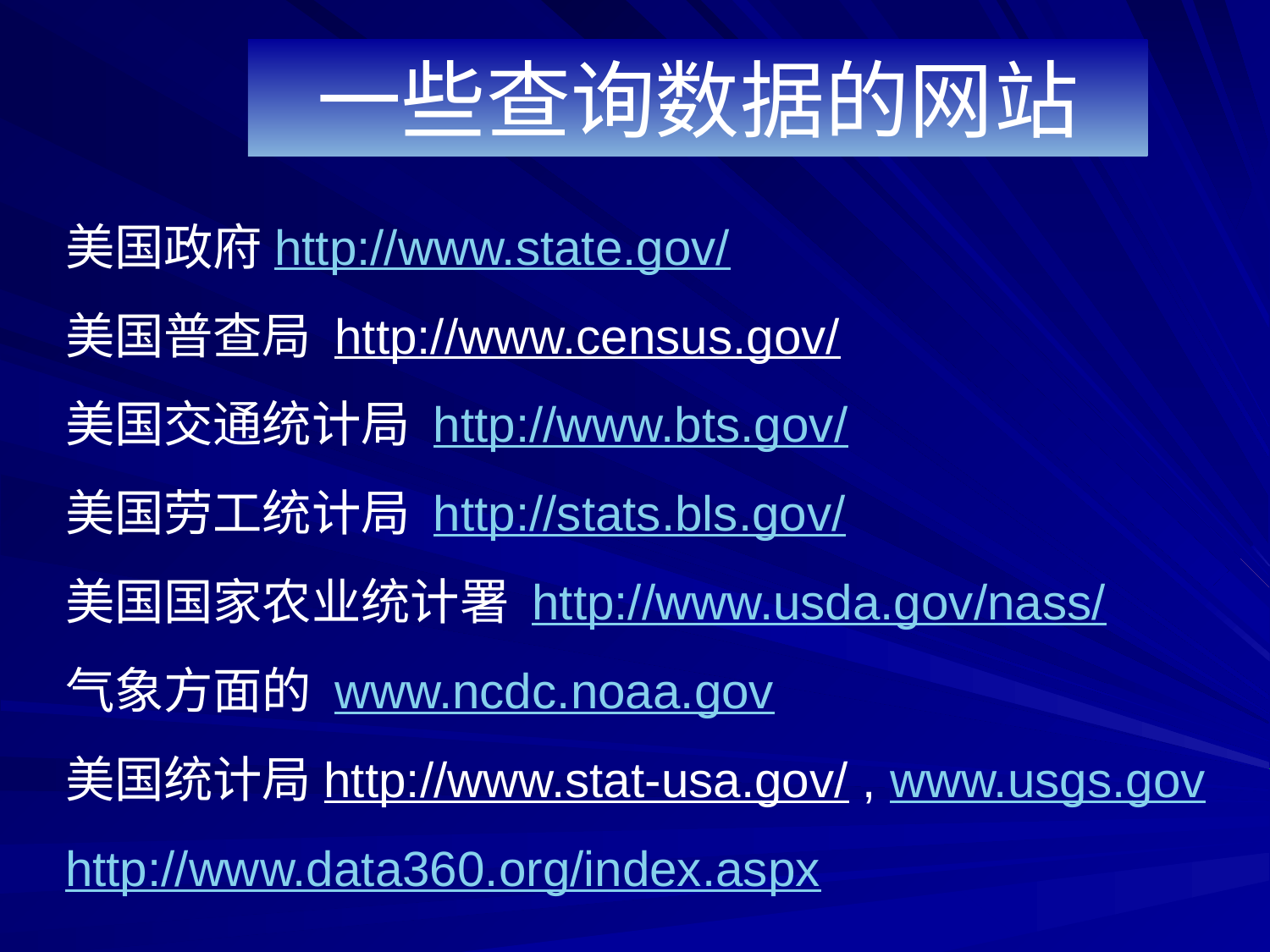

# 一些查询数据的网站
美国政府http://www.state.gov/
美国普查局 http://www.census.gov/
美国交通统计局 http://www.bts.gov/
美国劳工统计局 http://stats.bls.gov/
美国国家农业统计署 http://www.usda.gov/nass/
气象方面的 www.ncdc.noaa.gov
美国统计局http://www.stat-usa.gov/ , www.usgs.gov
http://www.data360.org/index.aspx